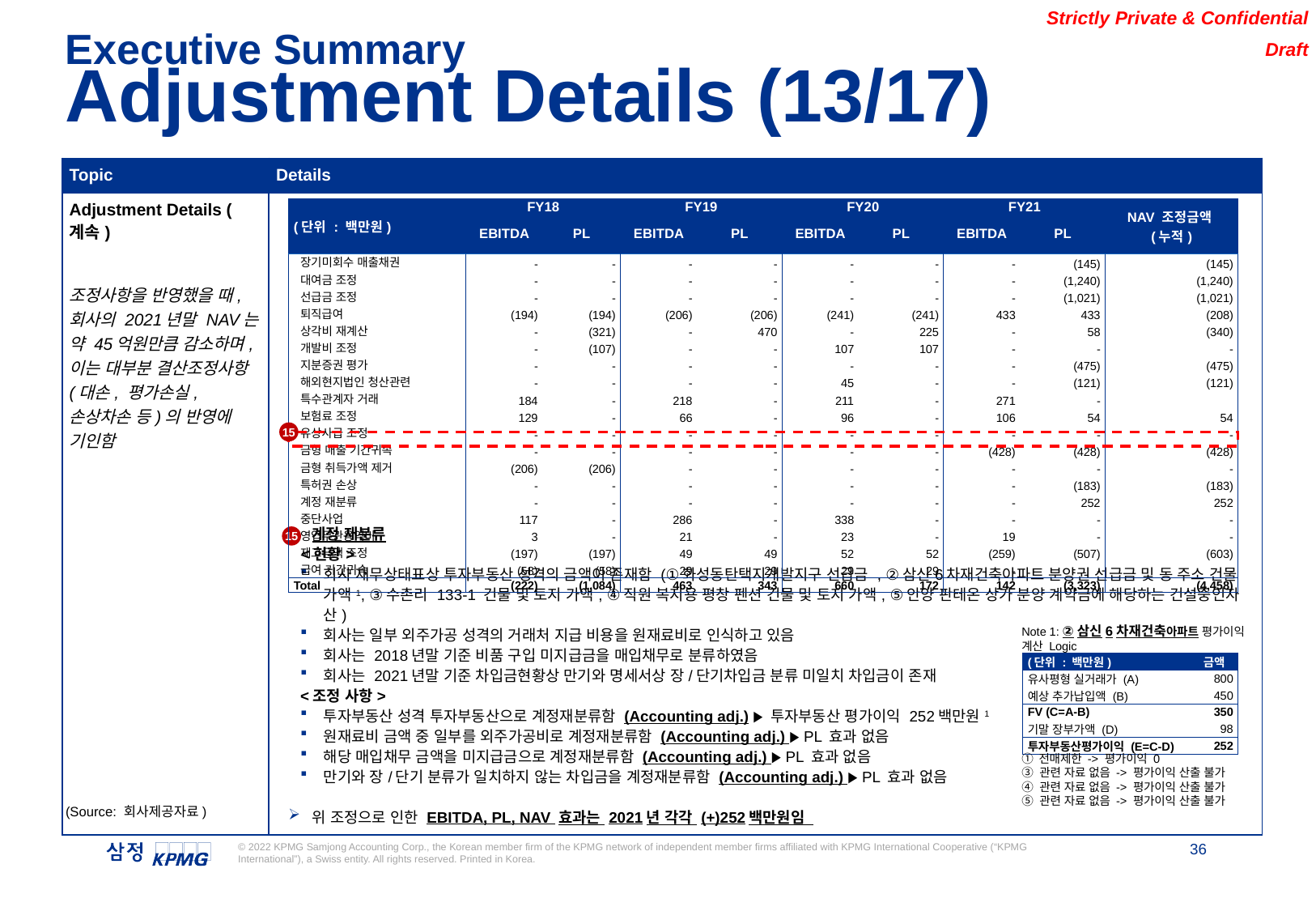

Executive Summary
Adjustment Details (13/17)
| Topic | Details |
| --- | --- |
| Adjustment Details (계속) 조정사항을 반영했을 때, 회사의 2021년말 NAV는 약 45억원만큼 감소하며, 이는 대부분 결산조정사항(대손, 평가손실, 손상차손 등)의 반영에 기인함 | 계정 재분류 <현황> 회사 재무상태표상 투자부동산 성격의 금액이 존재함 (①화성동탄택지개발지구 선급금 , ②삼신6차재건축아파트 분양권 선급금 및 동 주소 건물 가액1, ③수촌리 133-1 건물 및 토지 가액, ④직원 복지용 평창 펜션 건물 및 토지 가액, ⑤안양 판테온 상가 분양 계약금에 해당하는 건설중인자산) 회사는 일부 외주가공 성격의 거래처 지급 비용을 원재료비로 인식하고 있음 회사는 2018년말 기준 비품 구입 미지급금을 매입채무로 분류하였음 회사는 2021년말 기준 차입금현황상 만기와 명세서상 장/단기차입금 분류 미일치 차입금이 존재 <조정 사항> 투자부동산 성격 투자부동산으로 계정재분류함 (Accounting adj.) ▶ 투자부동산 평가이익 252백만원1 원재료비 금액 중 일부를 외주가공비로 계정재분류함 (Accounting adj.) ▶ PL 효과 없음 해당 매입채무 금액을 미지급금으로 계정재분류함 (Accounting adj.) ▶ PL 효과 없음 만기와 장/단기 분류가 일치하지 않는 차입금을 계정재분류함 (Accounting adj.) ▶ PL 효과 없음 위 조정으로 인한 EBITDA, PL, NAV 효과는 2021년 각각 (+)252백만원임 |
| (단위 : 백만원) | FY18 |  | FY19 |  | FY20 |  | FY21 |  | NAV 조정금액 (누적) |
| --- | --- | --- | --- | --- | --- | --- | --- | --- | --- |
|  | EBITDA | PL | EBITDA | PL | EBITDA | PL | EBITDA | PL |  |
| 장기미회수 매출채권 | - | - | - | - | - | - | - | (145) | (145) |
| 대여금 조정 | - | - | - | - | - | - | - | (1,240) | (1,240) |
| 선급금 조정 | - | - | - | - | - | - | - | (1,021) | (1,021) |
| 퇴직급여 | (194) | (194) | (206) | (206) | (241) | (241) | 433 | 433 | (208) |
| 상각비 재계산 | - | (321) | - | 470 | - | 225 | - | 58 | (340) |
| 개발비 조정 | - | (107) | - | - | 107 | 107 | - | - | - |
| 지분증권 평가 | - | - | - | - | - | - | - | (475) | (475) |
| 해외현지법인 청산관련 | - | - | - | - | 45 | - | - | (121) | (121) |
| 특수관계자 거래 | 184 | - | 218 | - | 211 | - | 271 | - |  |
| 보험료 조정 | 129 | - | 66 | - | 96 | - | 106 | 54 | 54 |
| 유상사급 조정 | - | - | - | - | - | - | - | - | - |
| 금형 매출 기간귀속 | - | - | - | - | - | - | (428) | (428) | (428) |
| 금형 취득가액 제거 | (206) | (206) | - | - | - | - | - | - | - |
| 특허권 손상 | - | - | - | - | - | - | - | (183) | (183) |
| 계정 재분류 | - | - | - | - | - | - | - | 252 | 252 |
| 중단사업 | 117 | - | 286 | - | 338 | - | - | - | - |
| 영업무관용역비 | 3 | - | 21 | - | 23 | - | 19 | - | - |
| 재고금액 조정 | (197) | (197) | 49 | 49 | 52 | 52 | (259) | (507) | (603) |
| 급여 기간귀속 | (58) | (58) | 29 | 29 | 29 | 29 | - | - | - |
| Total | (222) | (1,084) | 463 | 343 | 660 | 172 | 142 | (3,323) | (4,458) |

15

15
Note 1: ②삼신6차재건축아파트 평가이익 계산 Logic
| (단위 : 백만원) | 금액 |
| --- | --- |
| 유사평형 실거래가 (A) | 800 |
| 예상 추가납입액 (B) | 450 |
| FV (C=A-B) | 350 |
| 기말 장부가액 (D) | 98 |
| 투자부동산평가이익 (E=C-D) | 252 |
① 전매제한 -> 평가이익 0
③ 관련 자료 없음 -> 평가이익 산출 불가
④ 관련 자료 없음 -> 평가이익 산출 불가
⑤ 관련 자료 없음 -> 평가이익 산출 불가
(Source: 회사제공자료)